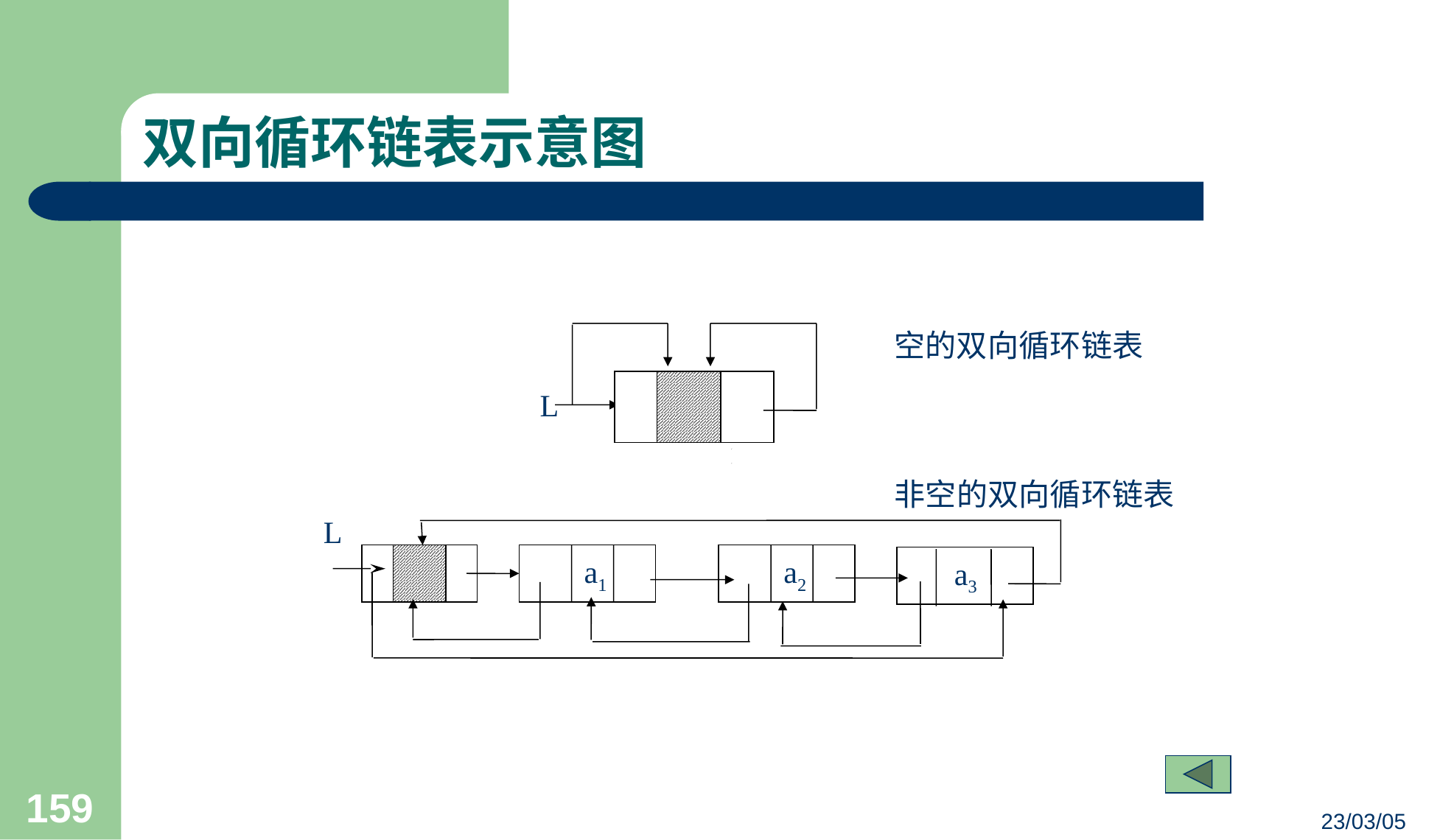

# 双向循环链表示意图
空的双向循环链表

L

非空的双向循环链表
L

       a1

       a2

      a3

159
23/03/05